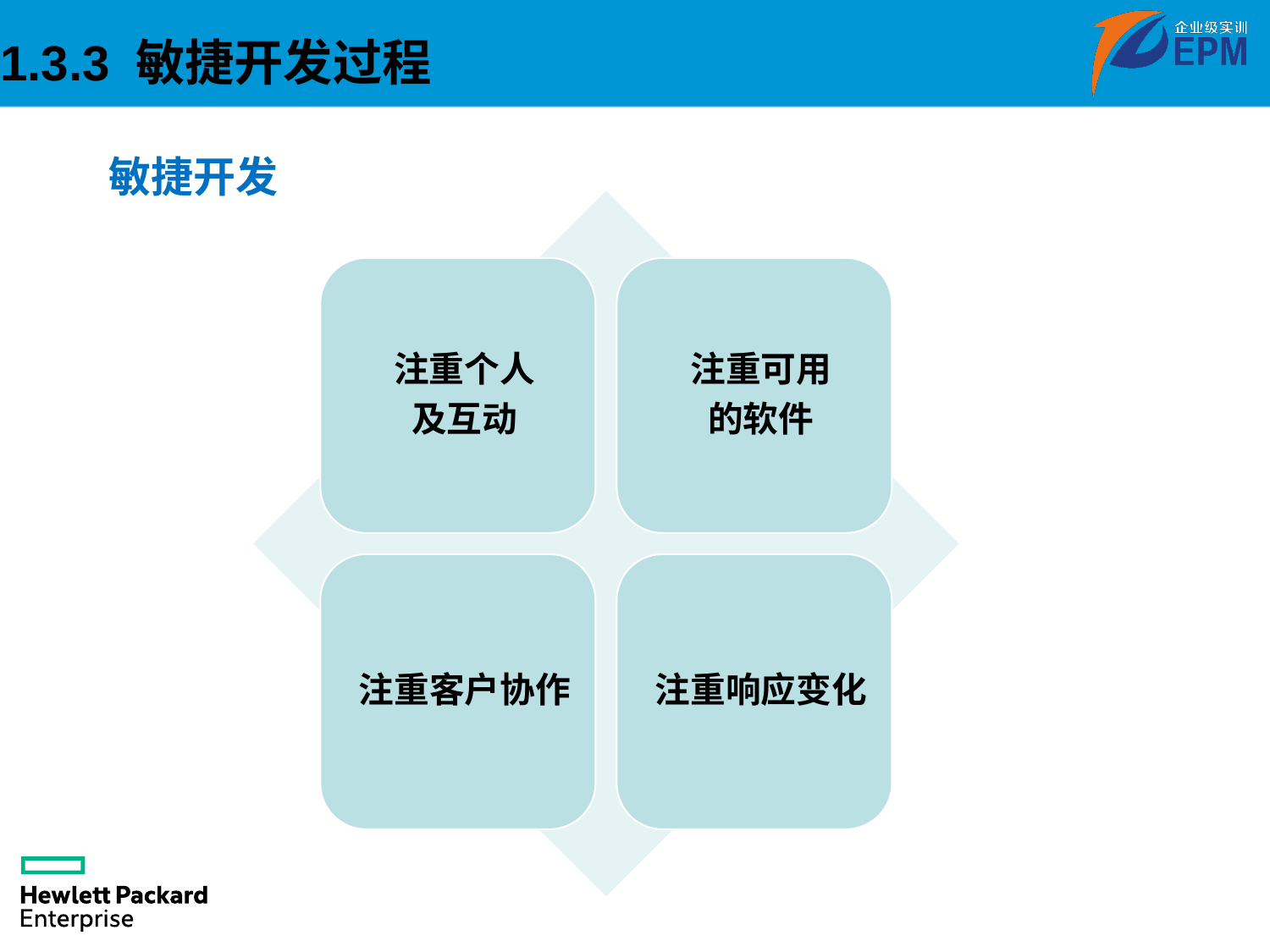

1.3.3 敏捷开发过程
敏捷开发
注重个人
及互动
注重可用
的软件
注重客户协作
注重响应变化